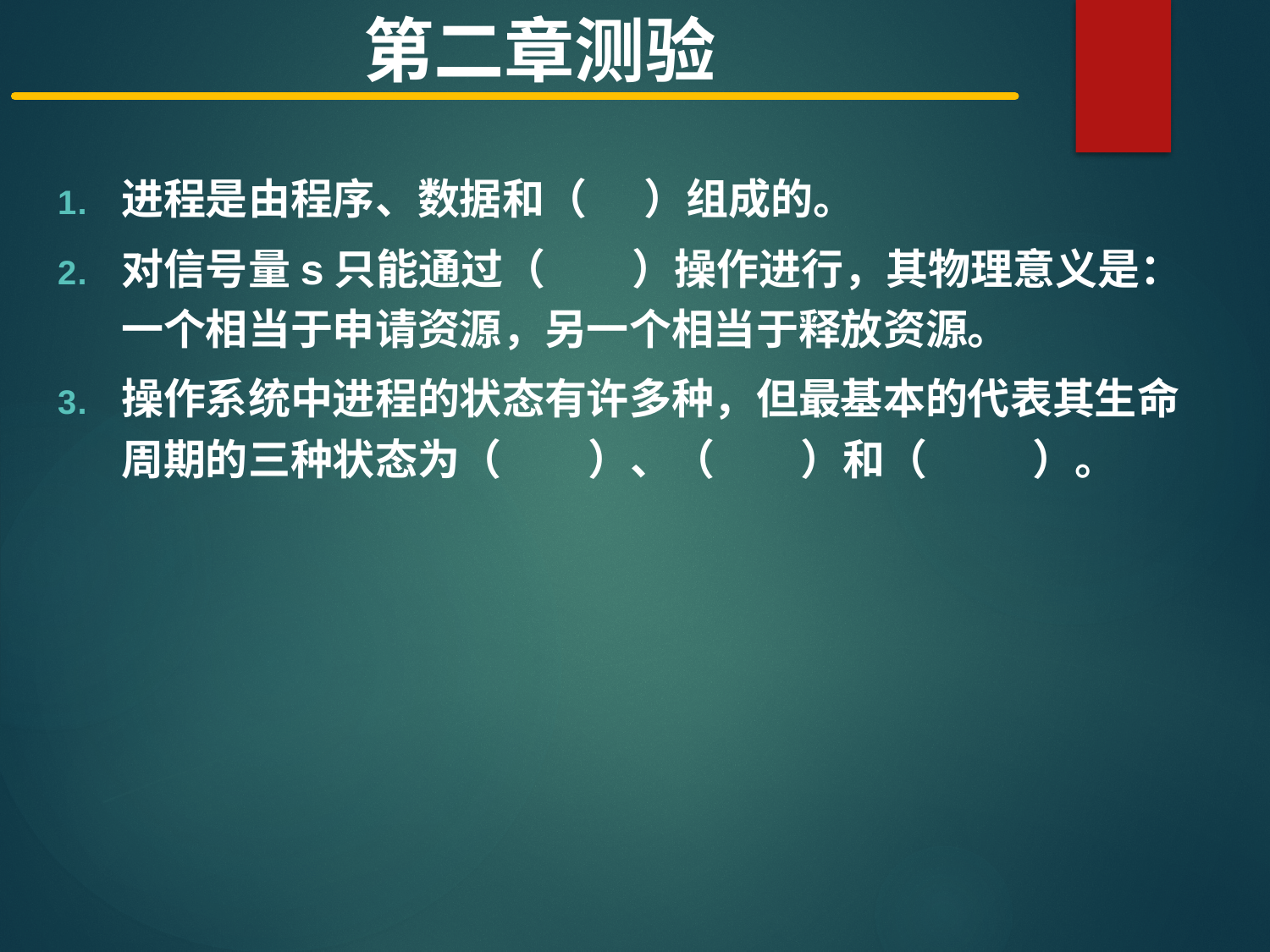

第二章测验
进程是由程序、数据和（      ）组成的。
对信号量s只能通过（         ）操作进行，其物理意义是：一个相当于申请资源，另一个相当于释放资源。
操作系统中进程的状态有许多种，但最基本的代表其生命周期的三种状态为（         ）、（         ）和（           ）。